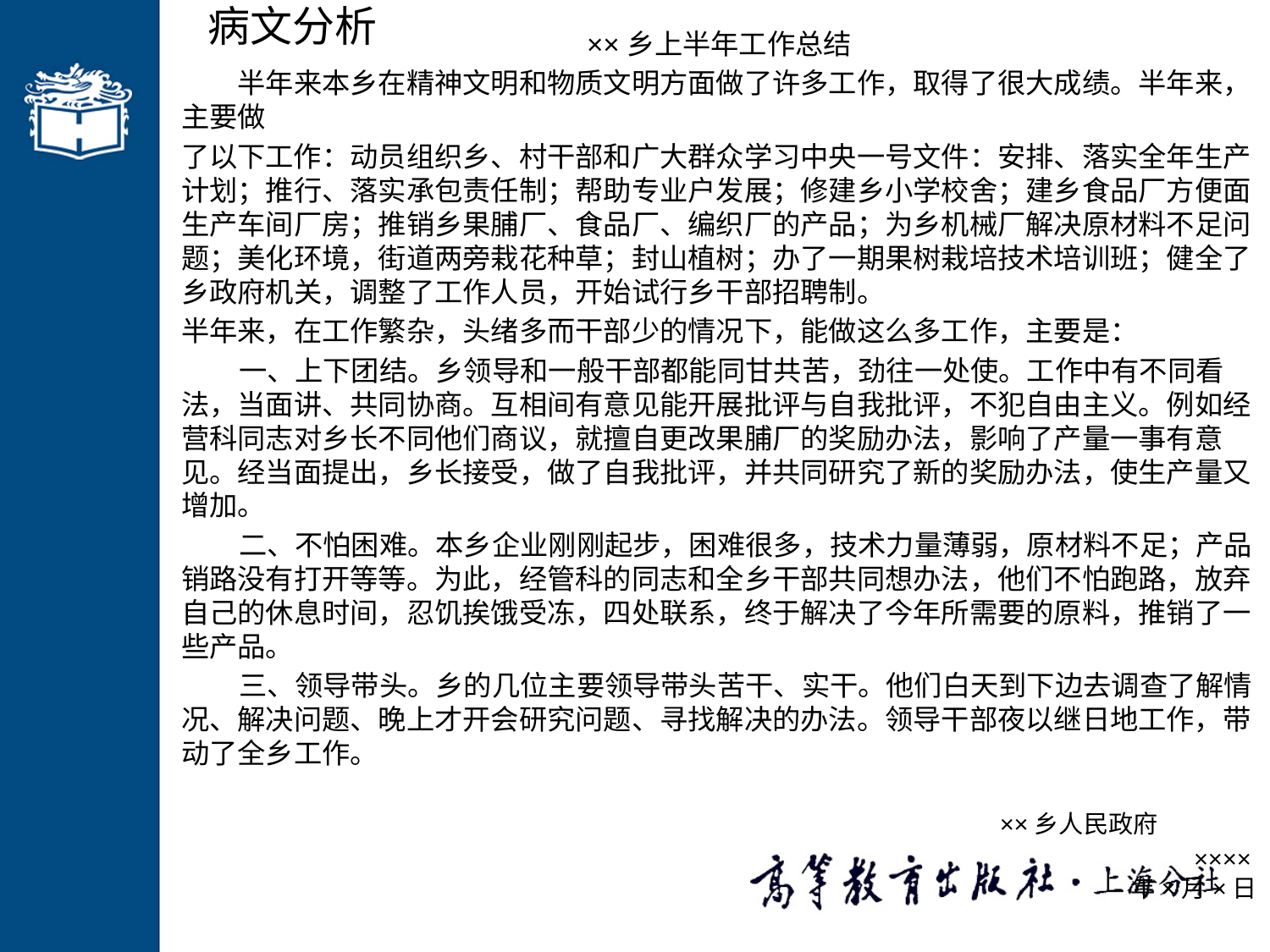

××乡上半年工作总结
　　半年来本乡在精神文明和物质文明方面做了许多工作，取得了很大成绩。半年来，主要做
了以下工作：动员组织乡、村干部和广大群众学习中央一号文件：安排、落实全年生产计划；推行、落实承包责任制；帮助专业户发展；修建乡小学校舍；建乡食品厂方便面生产车间厂房；推销乡果脯厂、食品厂、编织厂的产品；为乡机械厂解决原材料不足问题；美化环境，街道两旁栽花种草；封山植树；办了一期果树栽培技术培训班；健全了乡政府机关，调整了工作人员，开始试行乡干部招聘制。
半年来，在工作繁杂，头绪多而干部少的情况下，能做这么多工作，主要是：
        一、上下团结。乡领导和一般干部都能同甘共苦，劲往一处使。工作中有不同看法，当面讲、共同协商。互相间有意见能开展批评与自我批评，不犯自由主义。例如经营科同志对乡长不同他们商议，就擅自更改果脯厂的奖励办法，影响了产量一事有意见。经当面提出，乡长接受，做了自我批评，并共同研究了新的奖励办法，使生产量又增加。
        二、不怕困难。本乡企业刚刚起步，困难很多，技术力量薄弱，原材料不足；产品销路没有打开等等。为此，经管科的同志和全乡干部共同想办法，他们不怕跑路，放弃自己的休息时间，忍饥挨饿受冻，四处联系，终于解决了今年所需要的原料，推销了一些产品。
        三、领导带头。乡的几位主要领导带头苦干、实干。他们白天到下边去调查了解情况、解决问题、晚上才开会研究问题、寻找解决的办法。领导干部夜以继日地工作，带动了全乡工作。
                                                                                                                                       ××乡人民政府
                                                                                                                                              ××××年×月×日
# 病文分析